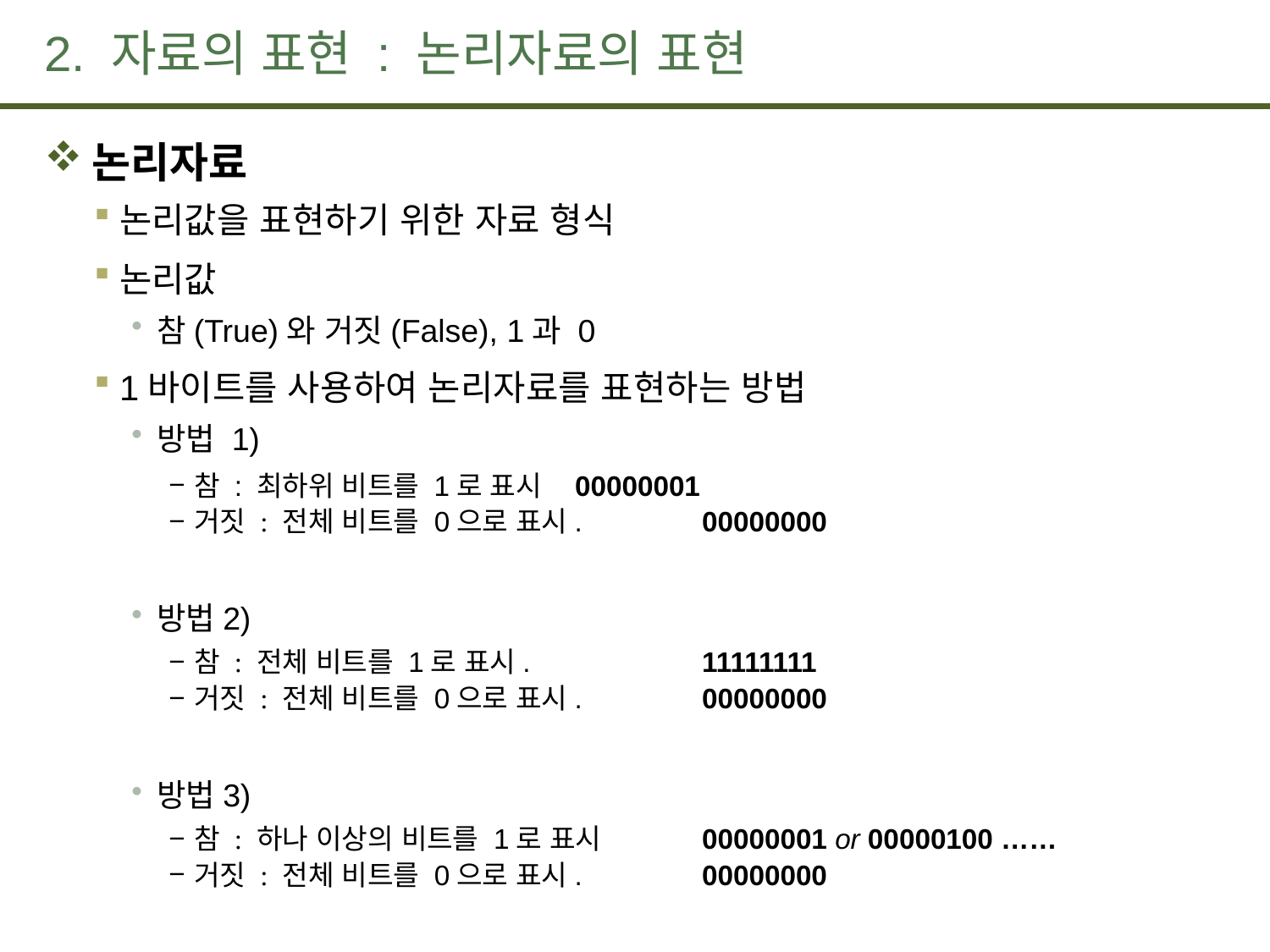

# 2. 자료의 표현 : 논리자료의 표현
논리자료
논리값을 표현하기 위한 자료 형식
논리값
참(True)와 거짓(False), 1과 0
1바이트를 사용하여 논리자료를 표현하는 방법
방법 1)
참 : 최하위 비트를 1로 표시  	00000001
거짓 : 전체 비트를 0으로 표시. 	00000000

방법2)
참 : 전체 비트를 1로 표시. 		11111111
거짓 : 전체 비트를 0으로 표시. 	00000000

방법3)
참 : 하나 이상의 비트를 1로 표시	00000001 or 00000100 ……
거짓 : 전체 비트를 0으로 표시. 	00000000